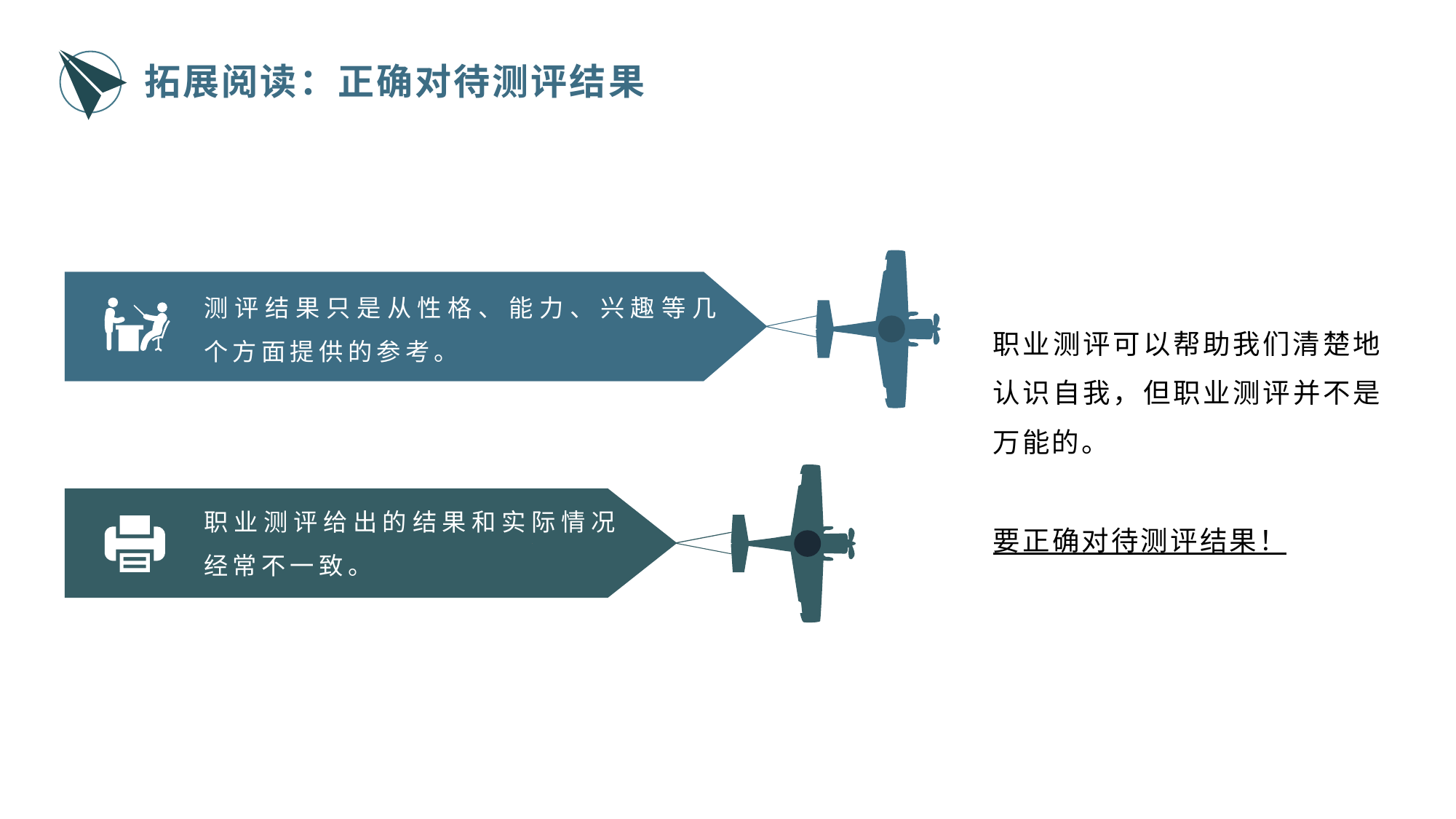

拓展阅读：正确对待测评结果

测评结果只是从性格、能力、兴趣等几个方面提供的参考。

职业测评可以帮助我们清楚地认识自我，但职业测评并不是万能的。

要正确对待测评结果！

职业测评给出的结果和实际情况经常不一致。